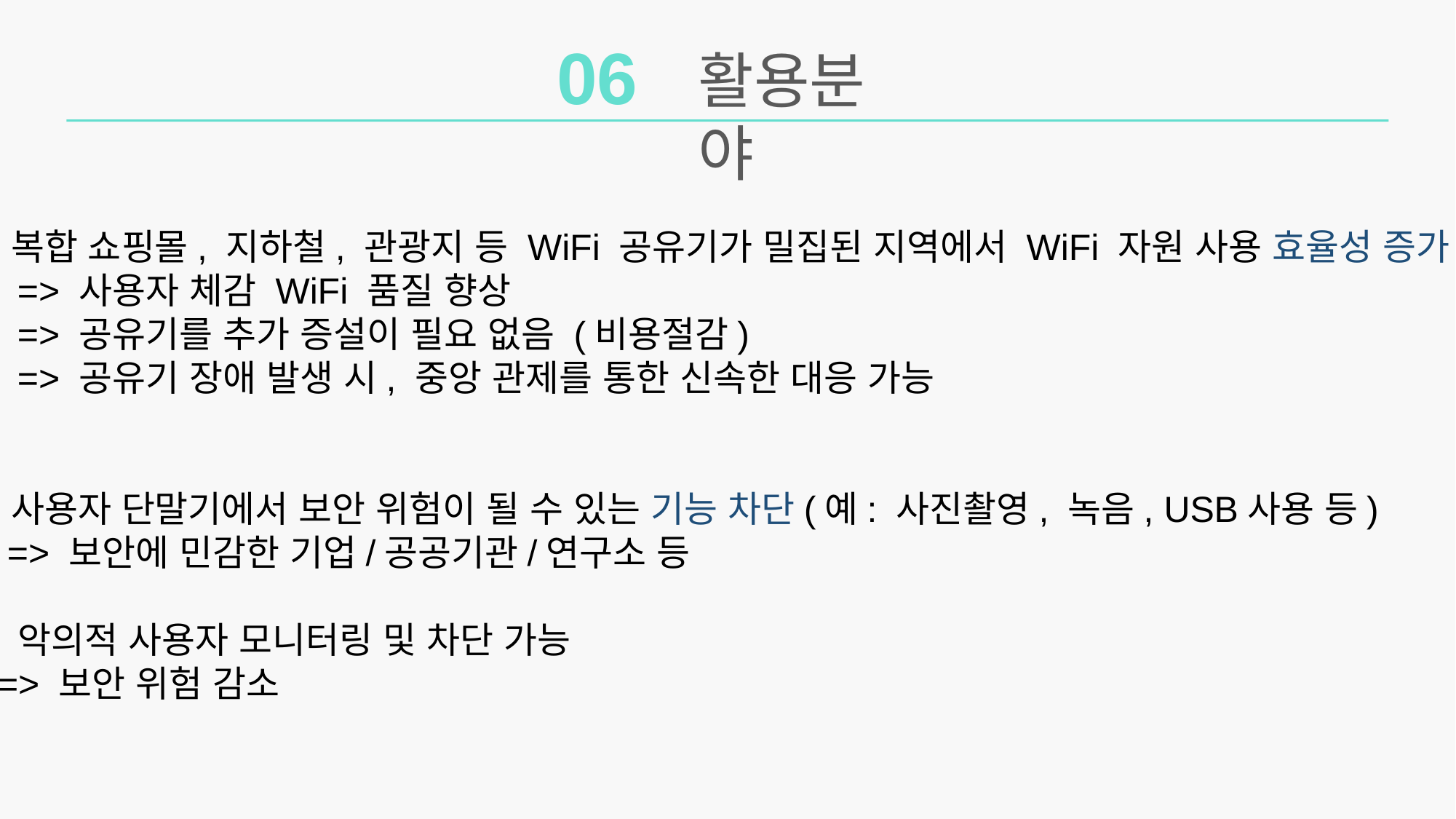

06
활용분야

복합 쇼핑몰, 지하철, 관광지 등 WiFi 공유기가 밀집된 지역에서 WiFi 자원 사용 효율성 증가
    => 사용자 체감 WiFi 품질 향상
    => 공유기를 추가 증설이 필요 없음 (비용절감)
    => 공유기 장애 발생 시, 중앙 관제를 통한 신속한 대응 가능

사용자 단말기에서 보안 위험이 될 수 있는 기능 차단(예: 사진촬영, 녹음, USB사용 등)
   => 보안에 민감한 기업/공공기관/연구소 등

악의적 사용자 모니터링 및 차단 가능
  => 보안 위험 감소